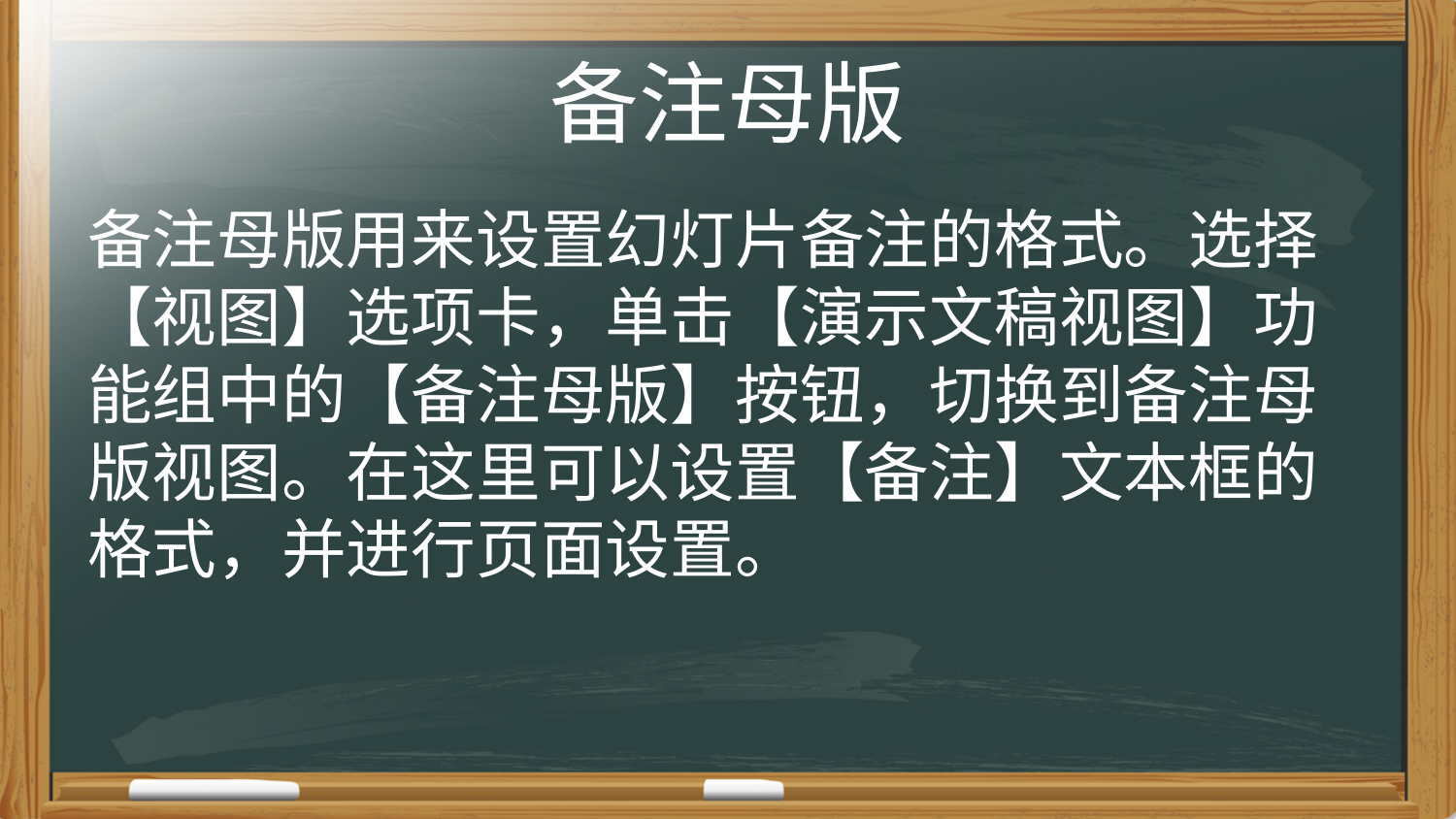

# 备注母版
备注母版用来设置幻灯片备注的格式。选择【视图】选项卡，单击【演示文稿视图】功能组中的【备注母版】按钮，切换到备注母版视图。在这里可以设置【备注】文本框的格式，并进行页面设置。